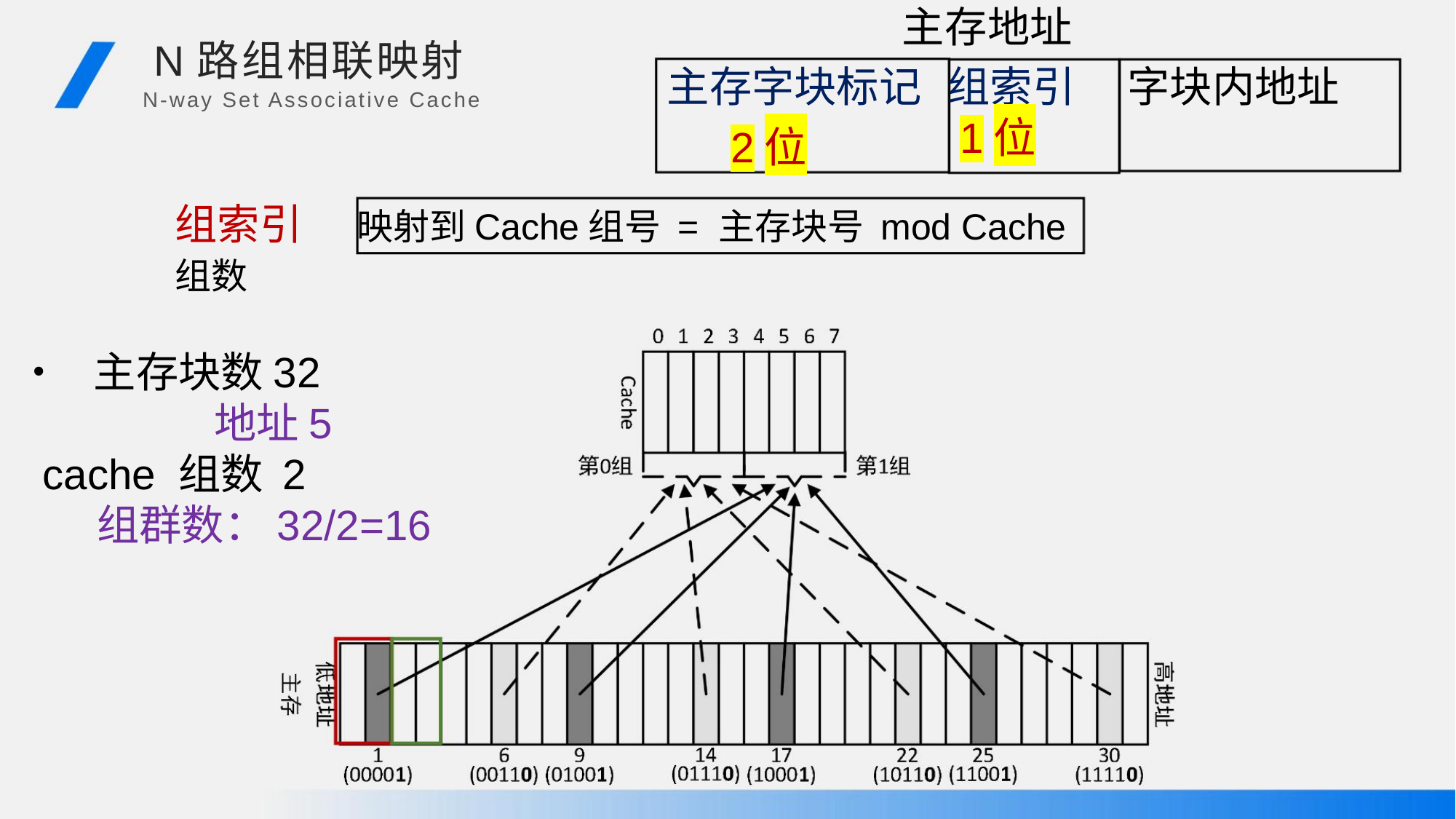

主存地址
N路组相联映射
N-way Set Associative Cache
主存字块标记 组索引 字块内地址
1位
2位
组索引 映射到Cache组号 = 主存块号 mod Cache组数
• 主存块数32
地址5
cache 组数 2
组群数：32/2=16